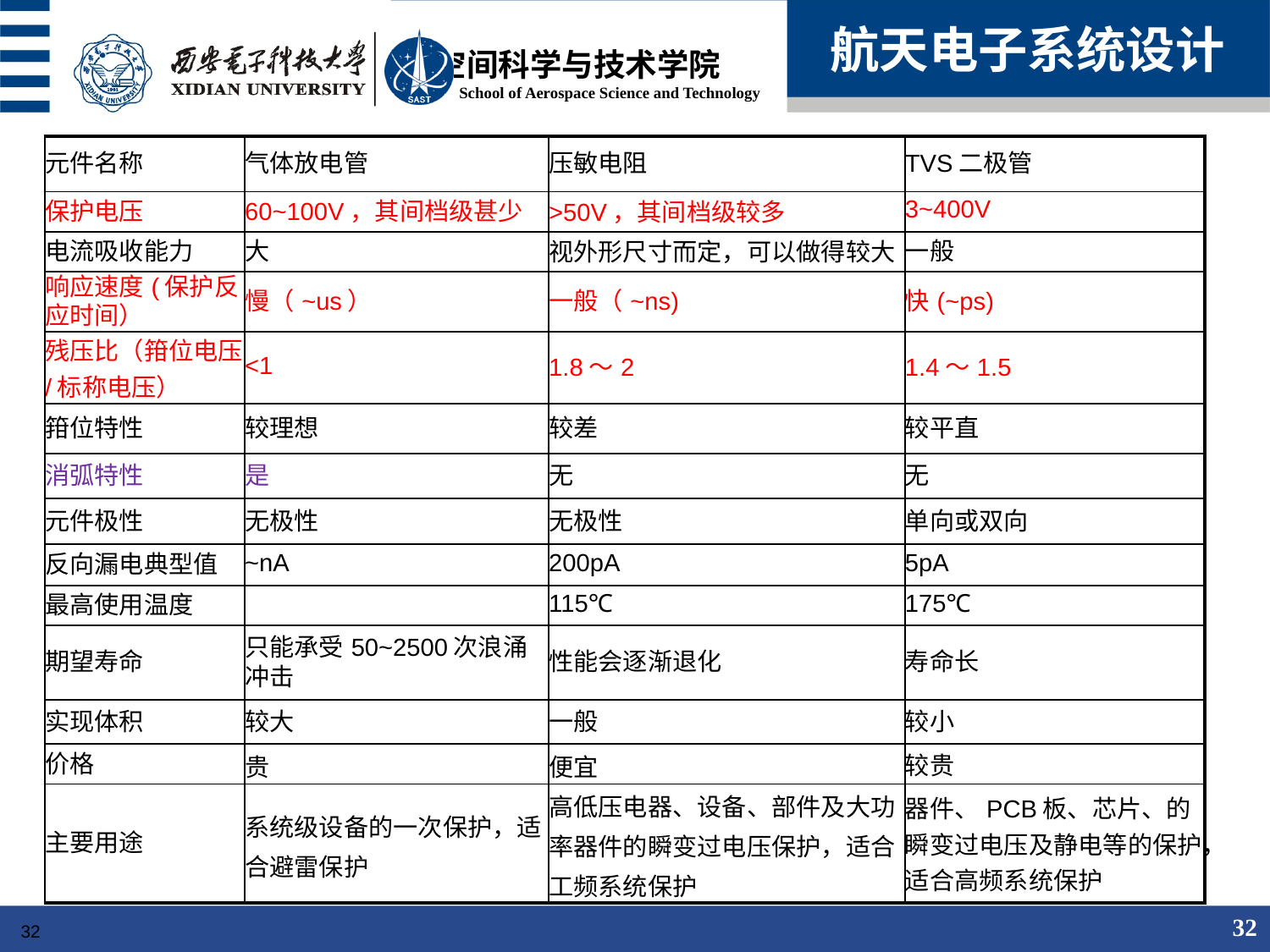

航天电子系统设计
| 元件名称 | 气体放电管 | 压敏电阻 | TVS二极管 |
| --- | --- | --- | --- |
| 保护电压 | 60~100V，其间档级甚少 | >50V，其间档级较多 | 3~400V |
| 电流吸收能力 | 大 | 视外形尺寸而定，可以做得较大 | 一般 |
| 响应速度(保护反应时间） | 慢（~us） | 一般（~ns) | 快(~ps) |
| 残压比（箝位电压/标称电压） | <1 | 1.8～2 | 1.4～1.5 |
| 箝位特性 | 较理想 | 较差 | 较平直 |
| 消弧特性 | 是 | 无 | 无 |
| 元件极性 | 无极性 | 无极性 | 单向或双向 |
| 反向漏电典型值 | ~nA | 200pA | 5pA |
| 最高使用温度 |  | 115℃ | 175℃ |
| 期望寿命 | 只能承受50~2500次浪涌冲击 | 性能会逐渐退化 | 寿命长 |
| 实现体积 | 较大 | 一般 | 较小 |
| 价格 | 贵 | 便宜 | 较贵 |
| 主要用途 | 系统级设备的一次保护，适合避雷保护 | 高低压电器、设备、部件及大功率器件的瞬变过电压保护，适合工频系统保护 | 器件、PCB板、芯片、的瞬变过电压及静电等的保护，适合高频系统保护 |
32